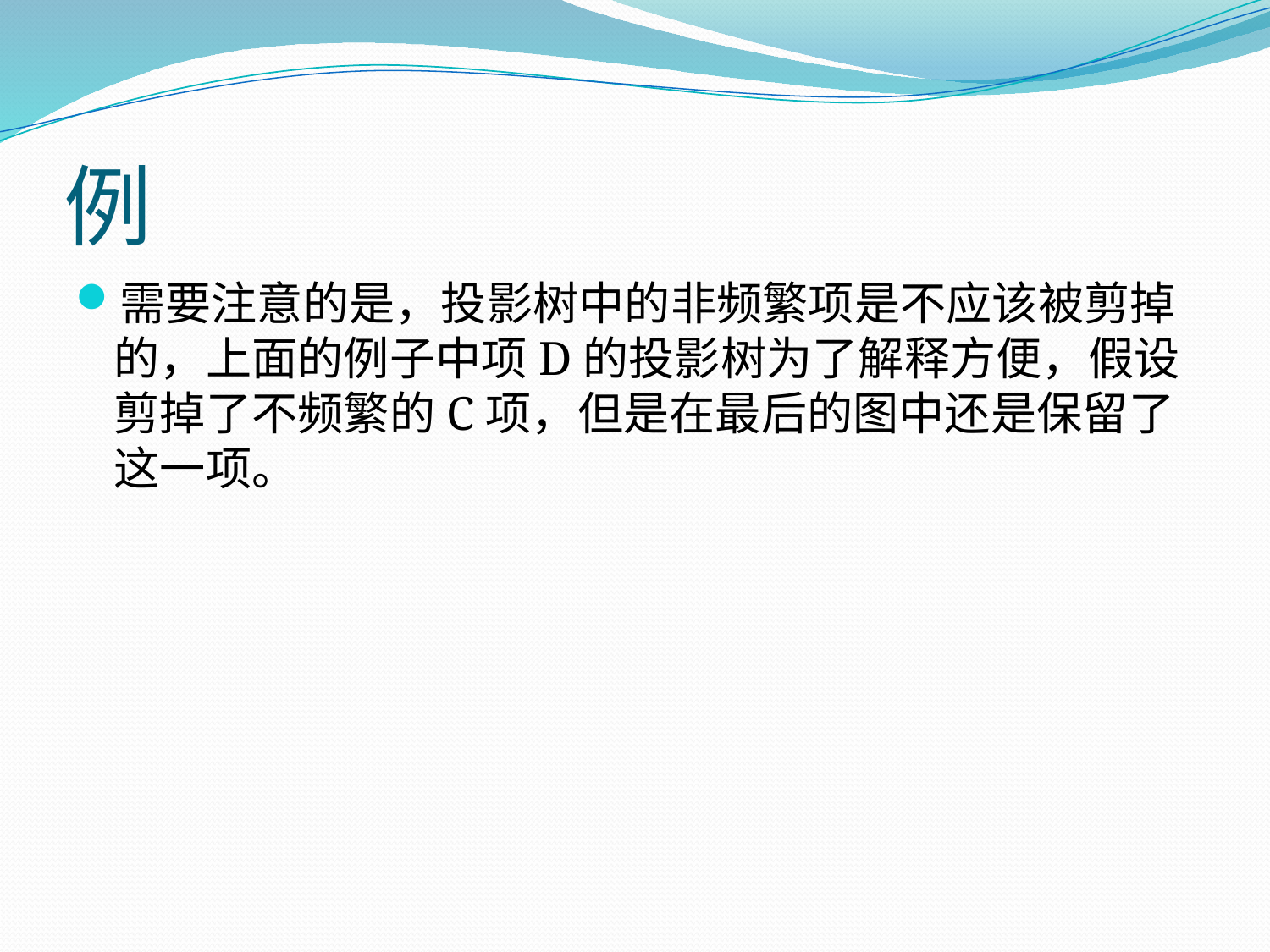

# 例
需要注意的是，投影树中的非频繁项是不应该被剪掉的，上面的例子中项D的投影树为了解释方便，假设剪掉了不频繁的C项，但是在最后的图中还是保留了这一项。